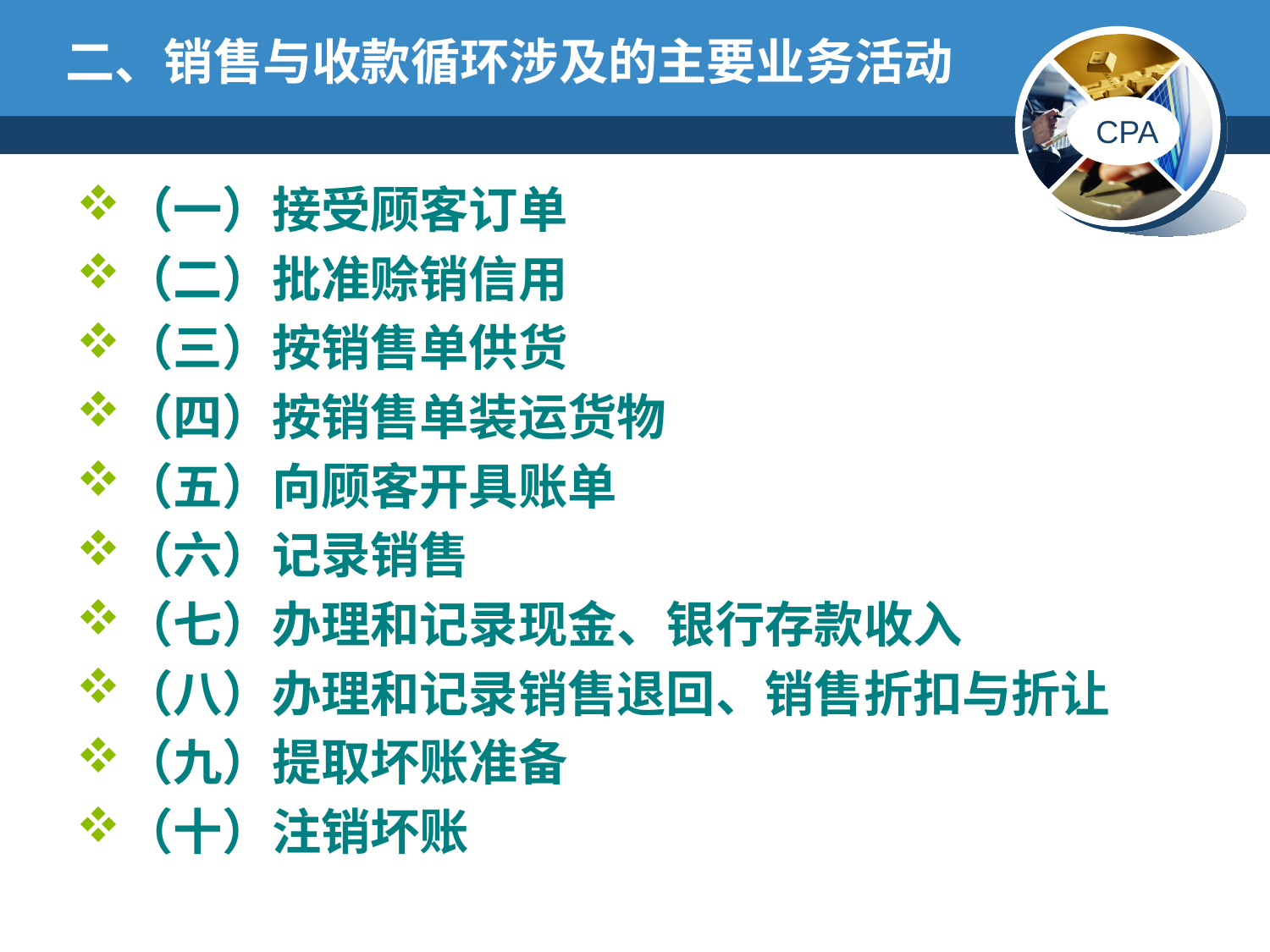

# 二、销售与收款循环涉及的主要业务活动
（一）接受顾客订单
（二）批准赊销信用
（三）按销售单供货
（四）按销售单装运货物
（五）向顾客开具账单
（六）记录销售
（七）办理和记录现金、银行存款收入
（八）办理和记录销售退回、销售折扣与折让
（九）提取坏账准备
（十）注销坏账